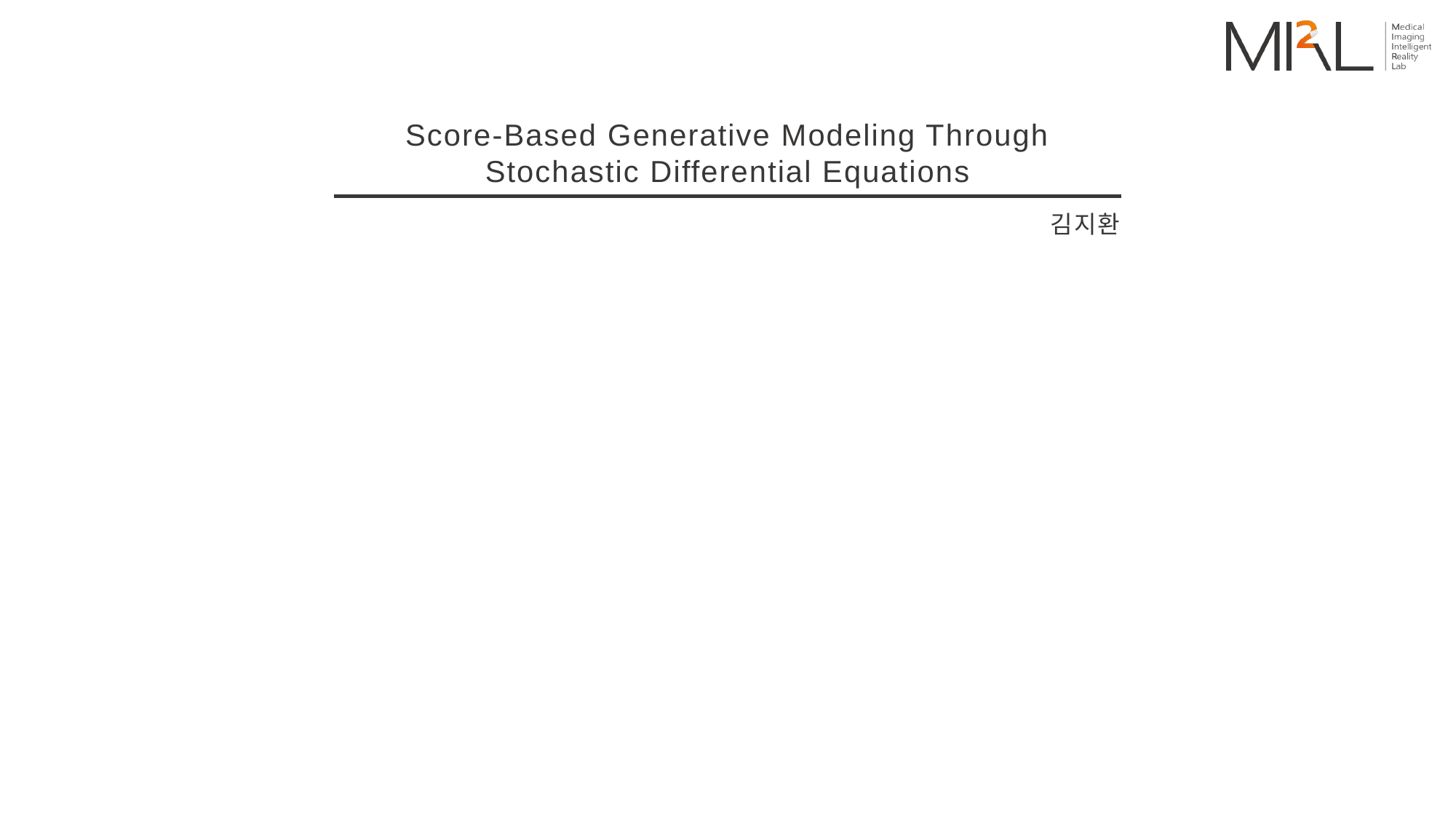

Score-Based Generative Modeling Through Stochastic Differential Equations
김지환